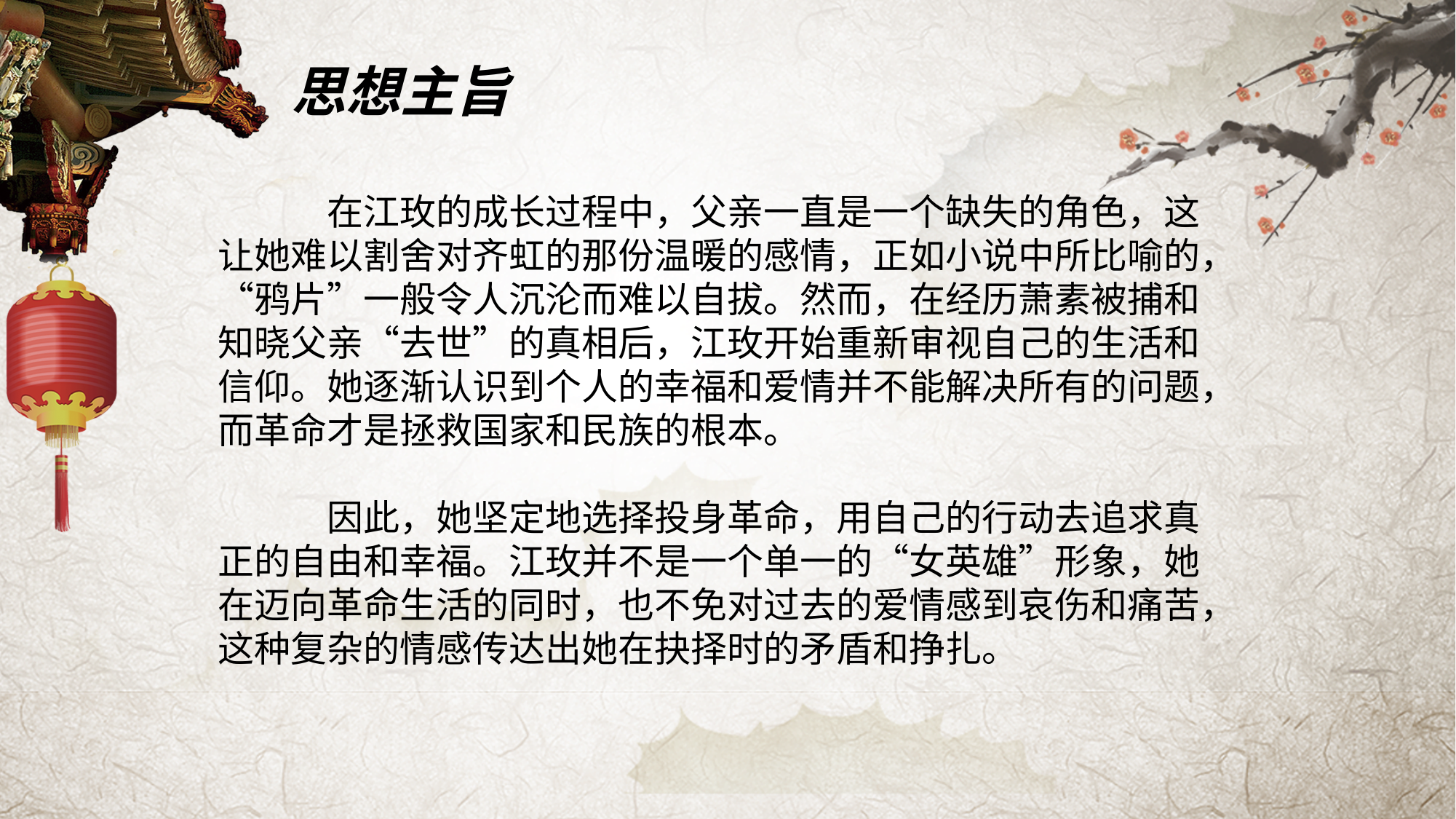

思想主旨
	在江玫的成长过程中，父亲一直是一个缺失的角色，这让她难以割舍对齐虹的那份温暖的感情，正如小说中所比喻的，“鸦片”一般令人沉沦而难以自拔。然而，在经历萧素被捕和知晓父亲“去世”的真相后，江玫开始重新审视自己的生活和信仰。她逐渐认识到个人的幸福和爱情并不能解决所有的问题，而革命才是拯救国家和民族的根本。

	因此，她坚定地选择投身革命，用自己的行动去追求真正的自由和幸福。江玫并不是一个单一的“女英雄”形象，她在迈向革命生活的同时，也不免对过去的爱情感到哀伤和痛苦，这种复杂的情感传达出她在抉择时的矛盾和挣扎。